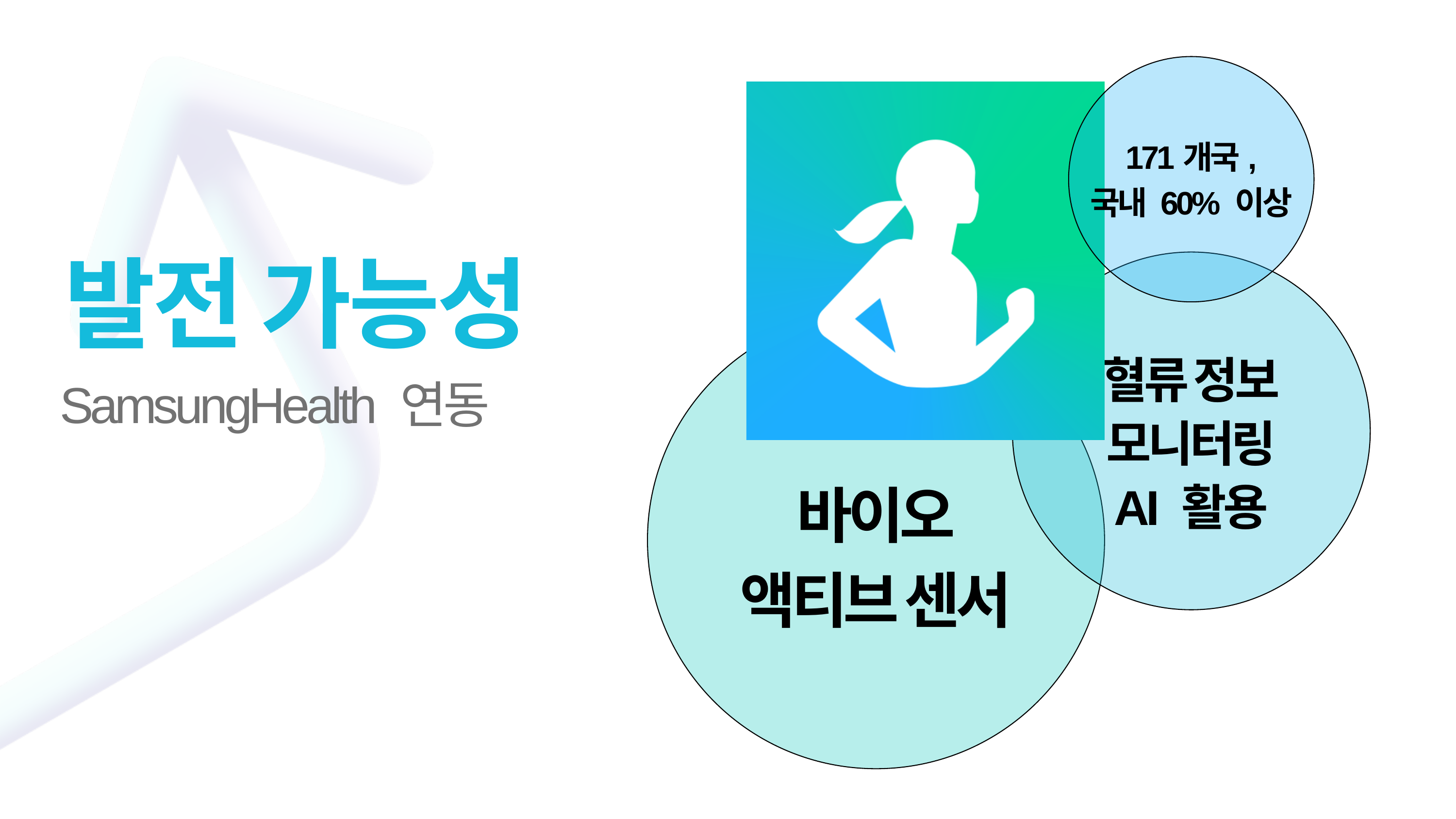

171개국,
국내 60% 이상

발전 가능성

혈류 정보
모니터링
AI 활용
SamsungHealth 연동
바이오
액티브 센서